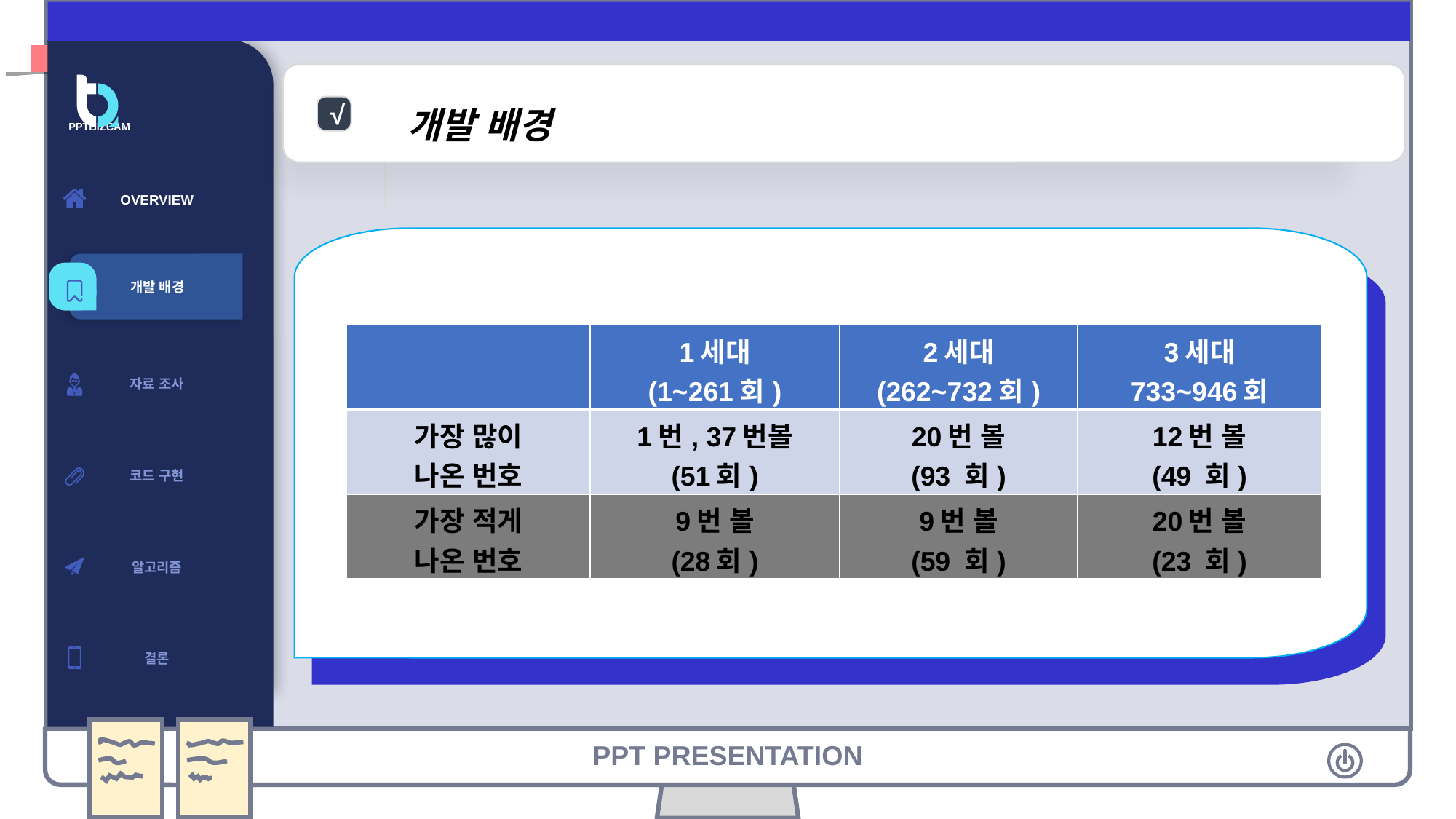

개발 배경

√
PPTBIZCAM
| OVERVIEW |
| --- |
| 개발 배경 |
| 자료 조사 |
| 코드 구현 |
| 알고리즘 |
| 결론 |

개발 배경

|  | 1세대 (1~261회) | 2세대 (262~732회) | 3세대 733~946회 |
| --- | --- | --- | --- |
| 가장 많이 나온 번호 | 1번, 37번볼 (51회) | 20번 볼 (93 회) | 12번 볼 (49 회) |
| 가장 적게 나온 번호 | 9번 볼 (28회) | 9번 볼 (59 회) | 20번 볼 (23 회) |

PPT PRESENTATION